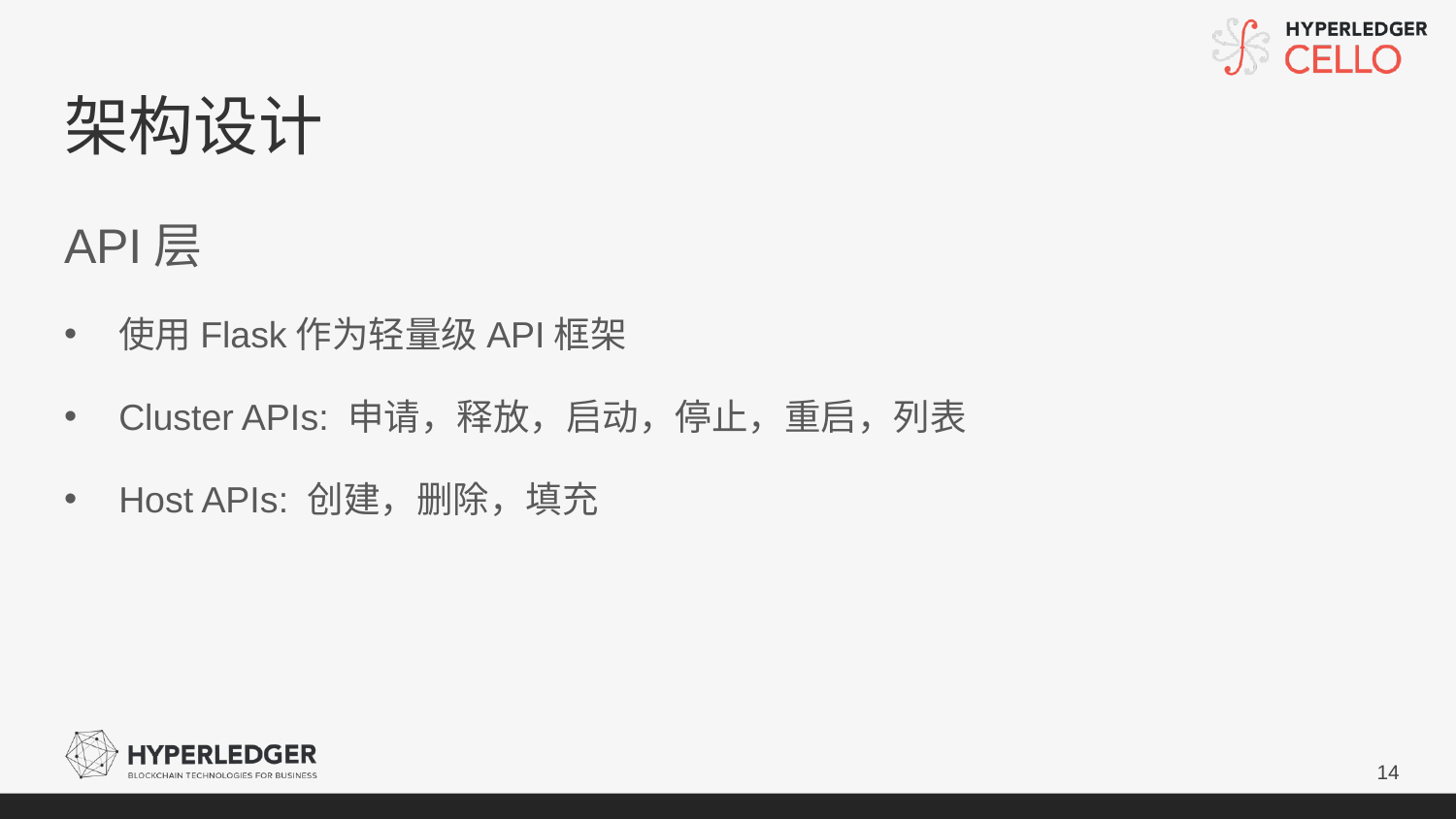

# 架构设计
API层
使用Flask作为轻量级API框架
Cluster APIs: 申请，释放，启动，停止，重启，列表
Host APIs: 创建，删除，填充

14